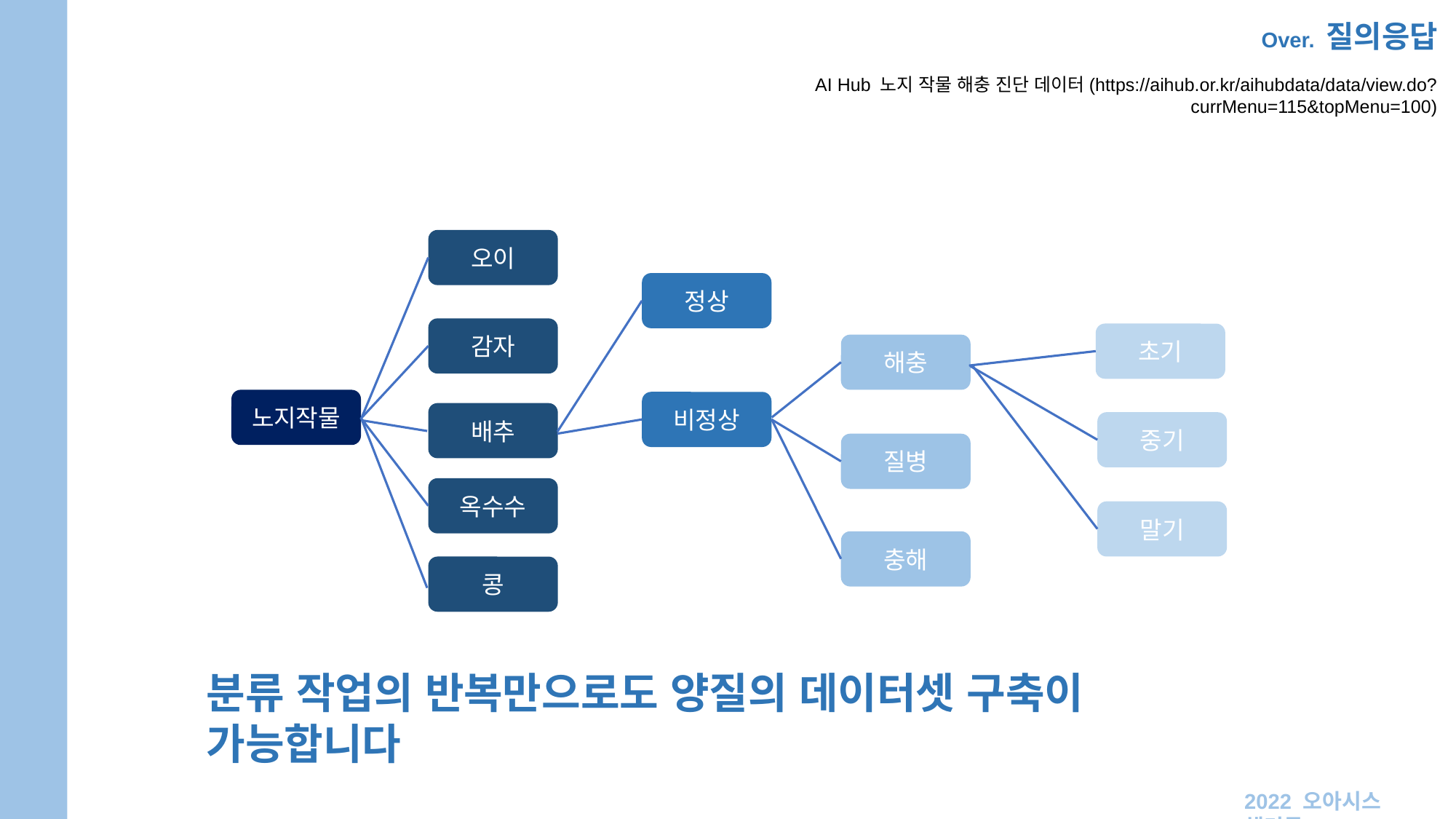

Over. 질의응답
AI Hub 노지 작물 해충 진단 데이터(https://aihub.or.kr/aihubdata/data/view.do?currMenu=115&topMenu=100)
오이
정상
감자
초기
해충
노지작물
비정상
배추
중기
질병
옥수수
말기
충해
콩
분류 작업의 반복만으로도 양질의 데이터셋 구축이 가능합니다
2022 오아시스 해커톤